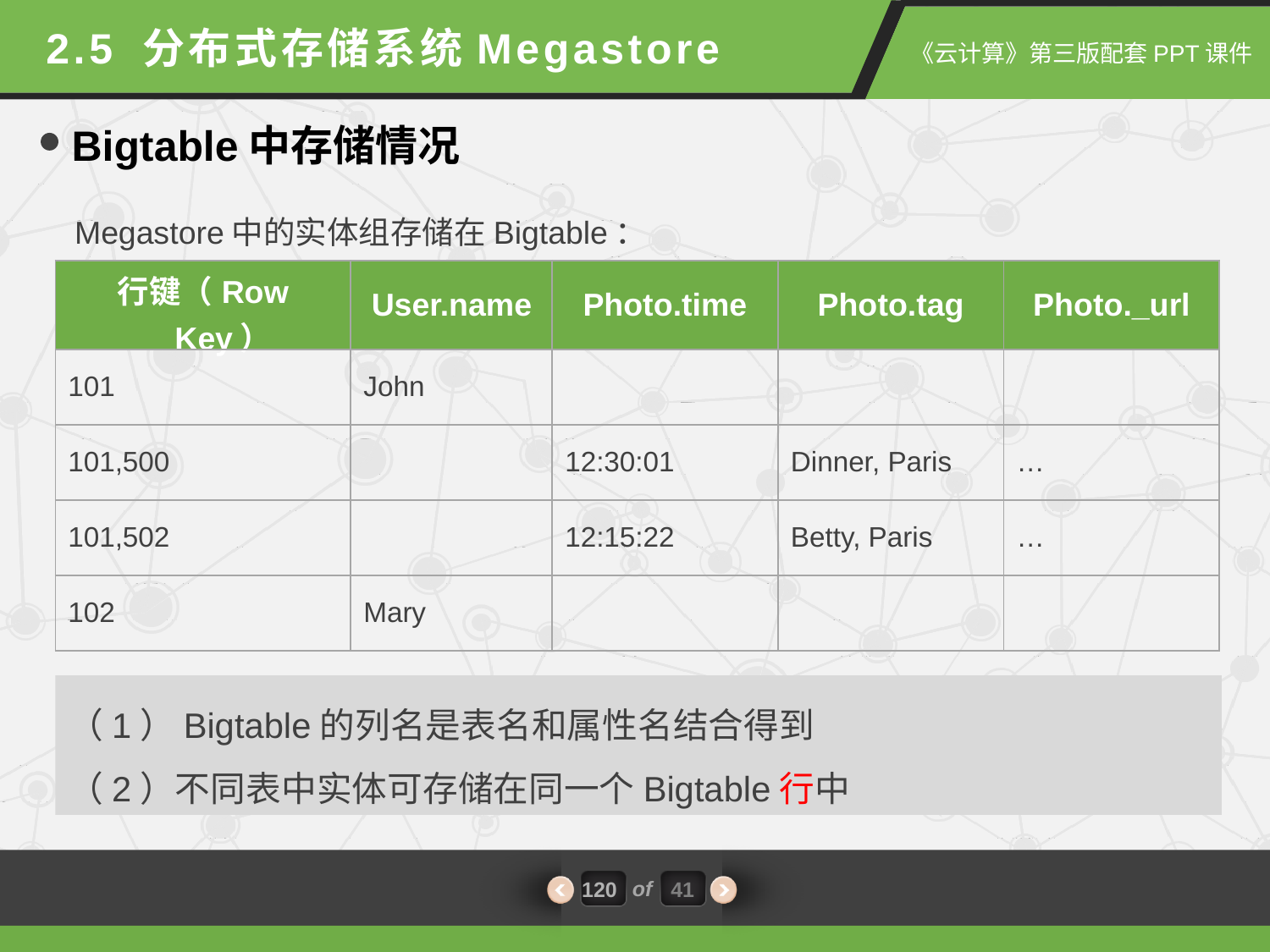

2.5 分布式存储系统Megastore
Bigtable中存储情况

Megastore中的实体组存储在Bigtable：
| 行键（Row Key） | User.name | Photo.time | Photo.tag | Photo.\_url |
| --- | --- | --- | --- | --- |
| 101 | John |  |  |  |
| 101,500 |  | 12:30:01 | Dinner, Paris | … |
| 101,502 |  | 12:15:22 | Betty, Paris | … |
| 102 | Mary |  |  |  |
（1）Bigtable的列名是表名和属性名结合得到
（2）不同表中实体可存储在同一个Bigtable行中
120